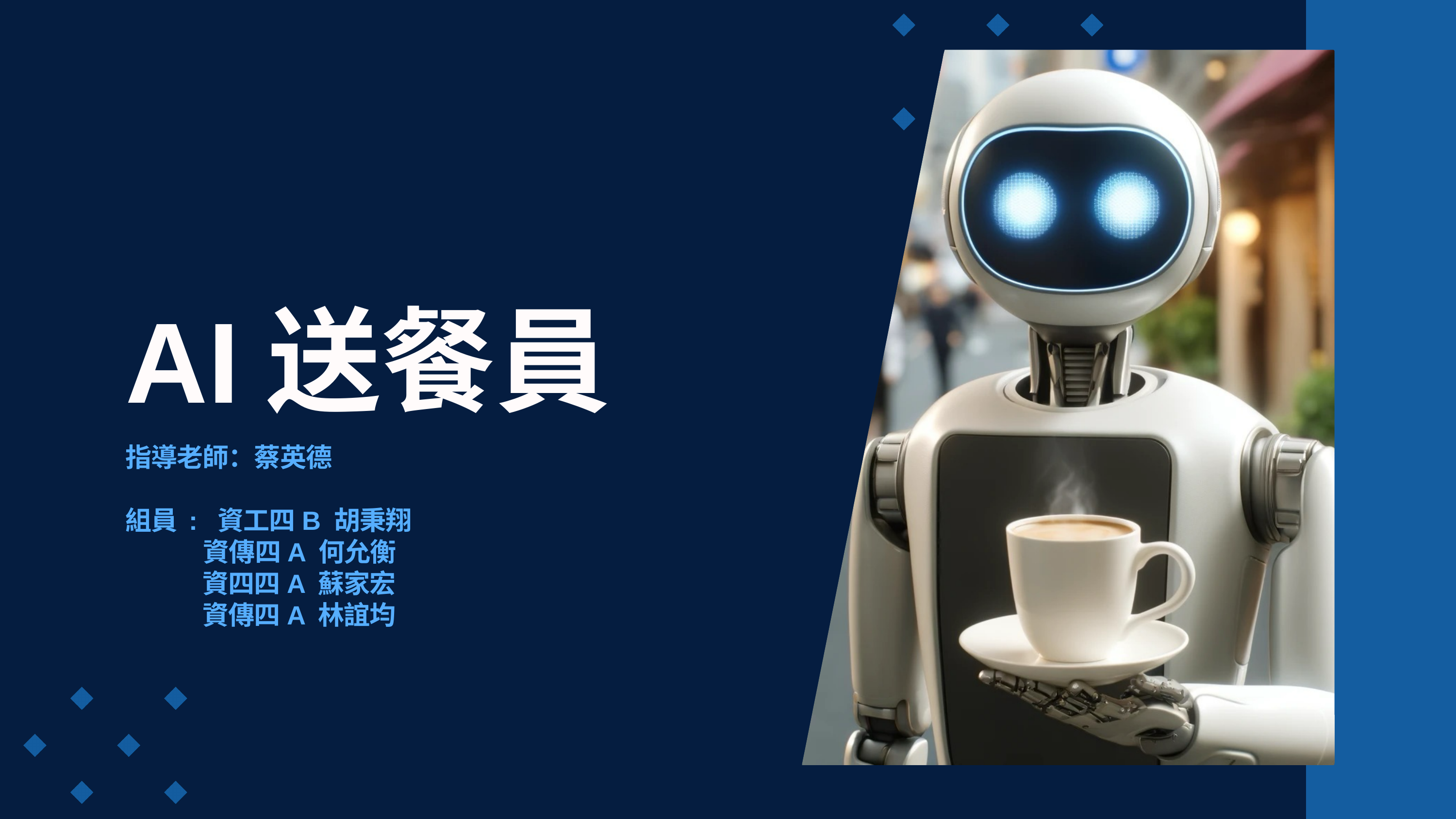

AI送餐員

指導老師：蔡英德

組員 :  資工四B 胡秉翔
             資傳四A 何允衡
             資四四A 蘇家宏
             資傳四A 林誼均